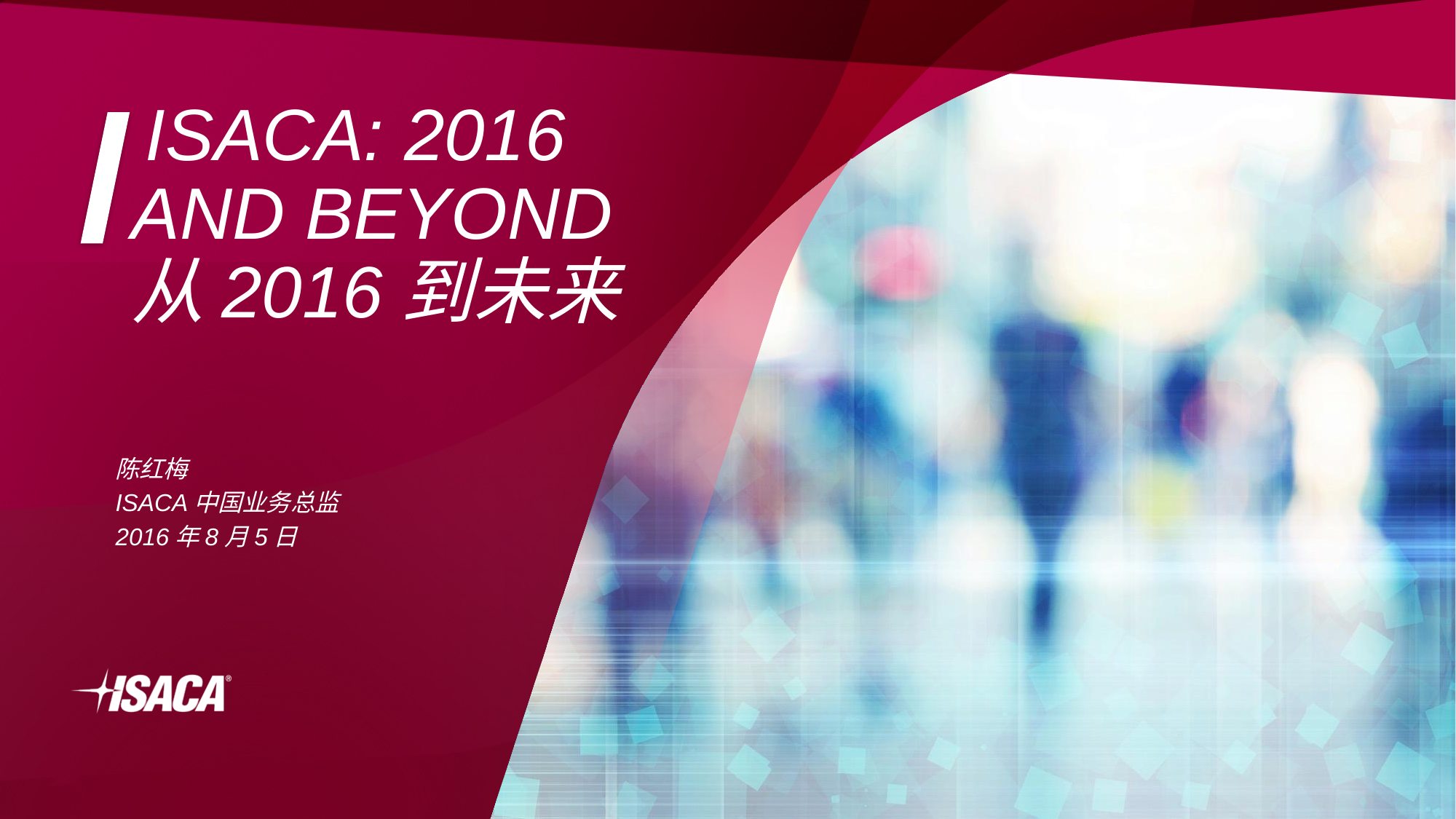

# ISACA: 2016 and beyond 从2016到未来
陈红梅
ISACA中国业务总监
2016年8月5日